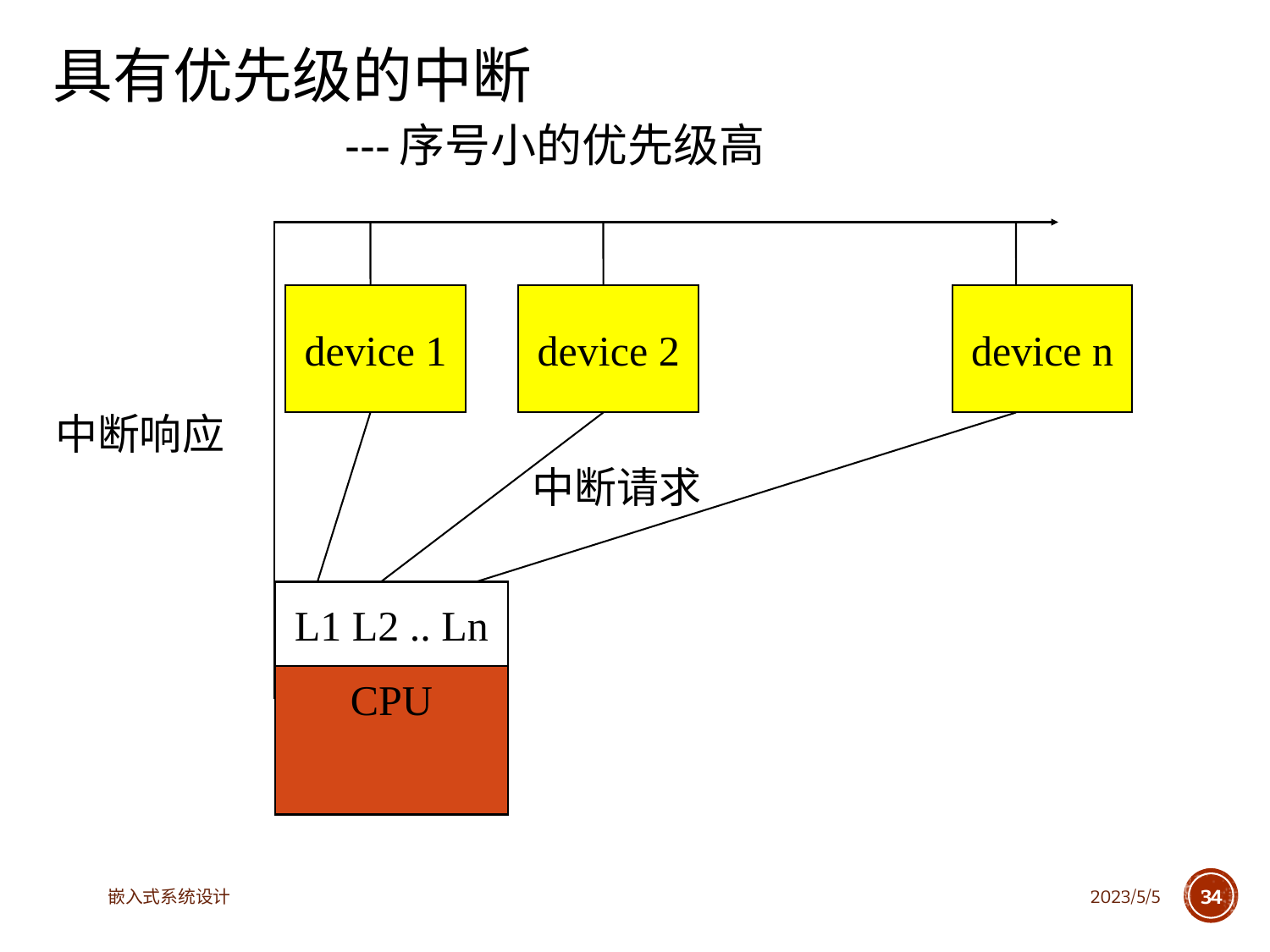

# 具有优先级的中断 ---序号小的优先级高

device 1
device 2
device n
中断响应

中断请求
CPU
L1 L2 .. Ln
嵌入式系统设计
2023/5/5
34